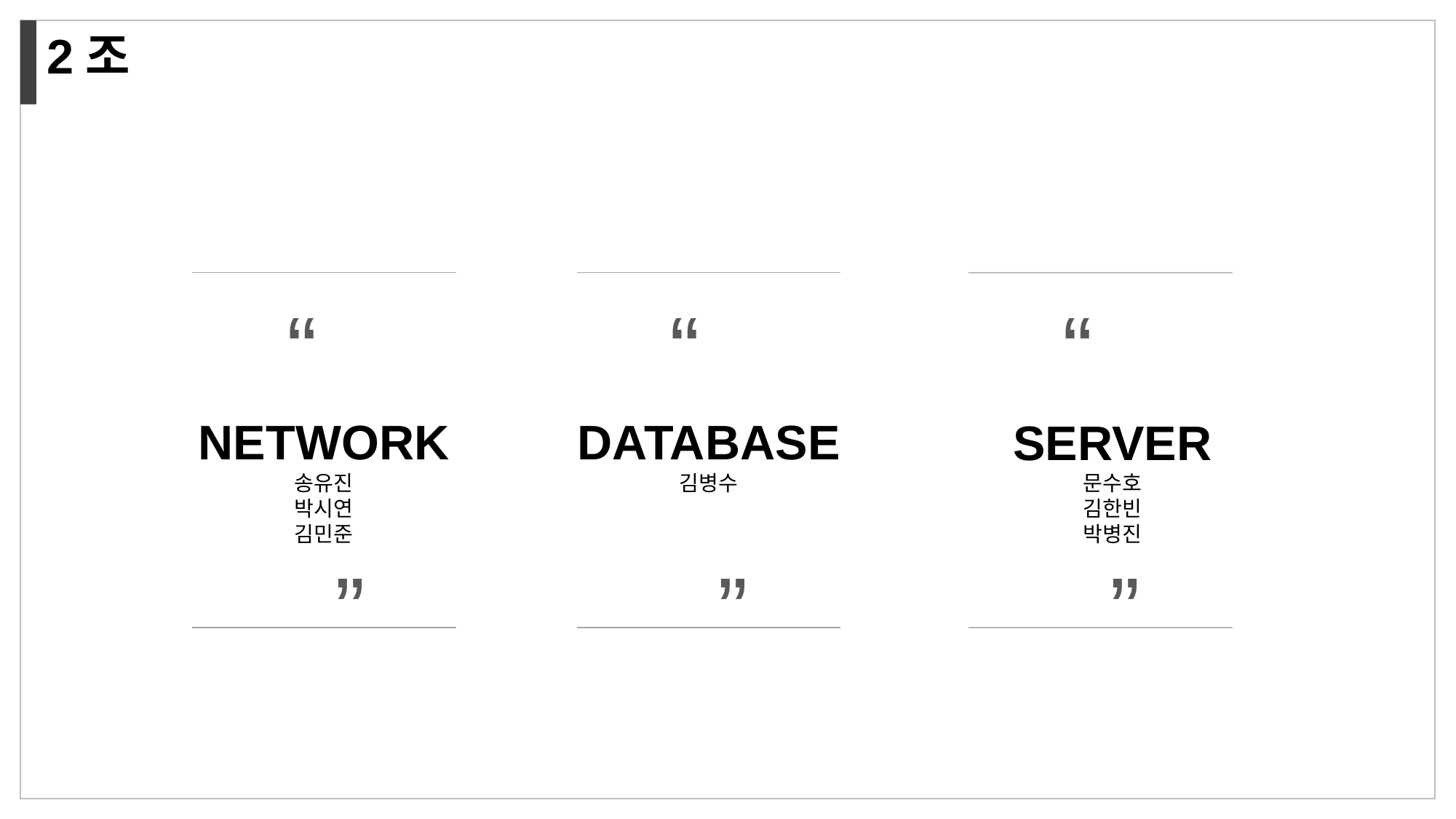

2조
“

NETWORK
송유진
박시연
김민준
”
“
DATABASE
김병수
”
“
SERVER
문수호
김한빈
박병진
”